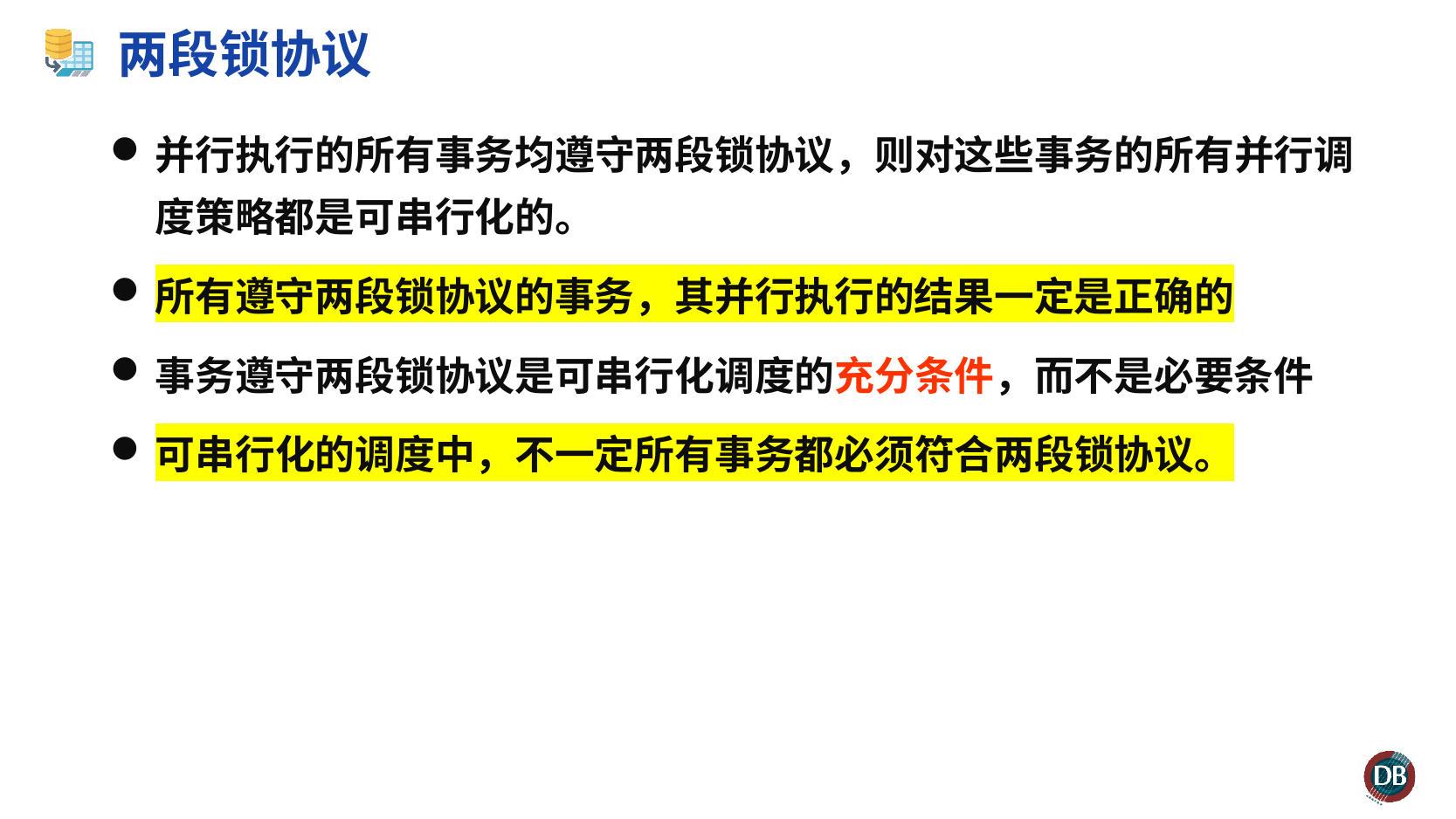

# 两段锁协议
并行执行的所有事务均遵守两段锁协议，则对这些事务的所有并行调度策略都是可串行化的。
所有遵守两段锁协议的事务，其并行执行的结果一定是正确的
事务遵守两段锁协议是可串行化调度的充分条件，而不是必要条件
可串行化的调度中，不一定所有事务都必须符合两段锁协议。